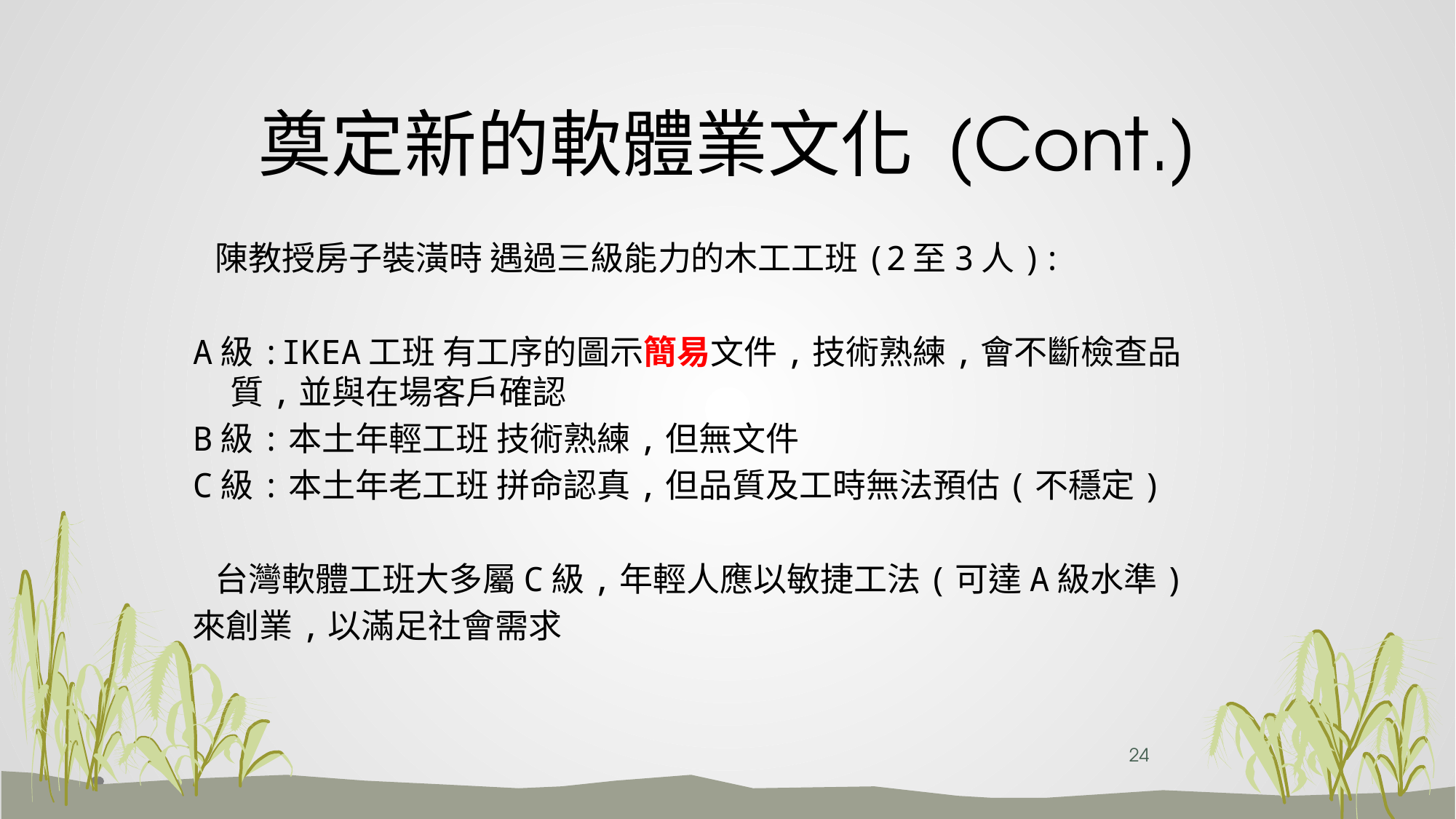

# 奠定新的軟體業文化 (Cont.)
  陳教授房子裝潢時 遇過三級能力的木工工班(2至3人):

A級:IKEA工班 有工序的圖示簡易文件,技術熟練,會不斷檢查品質,並與在場客戶確認
B級:本土年輕工班 技術熟練,但無文件
C級:本土年老工班 拼命認真,但品質及工時無法預估(不穩定)

  台灣軟體工班大多屬C級,年輕人應以敏捷工法(可達A級水準)
來創業,以滿足社會需求
24